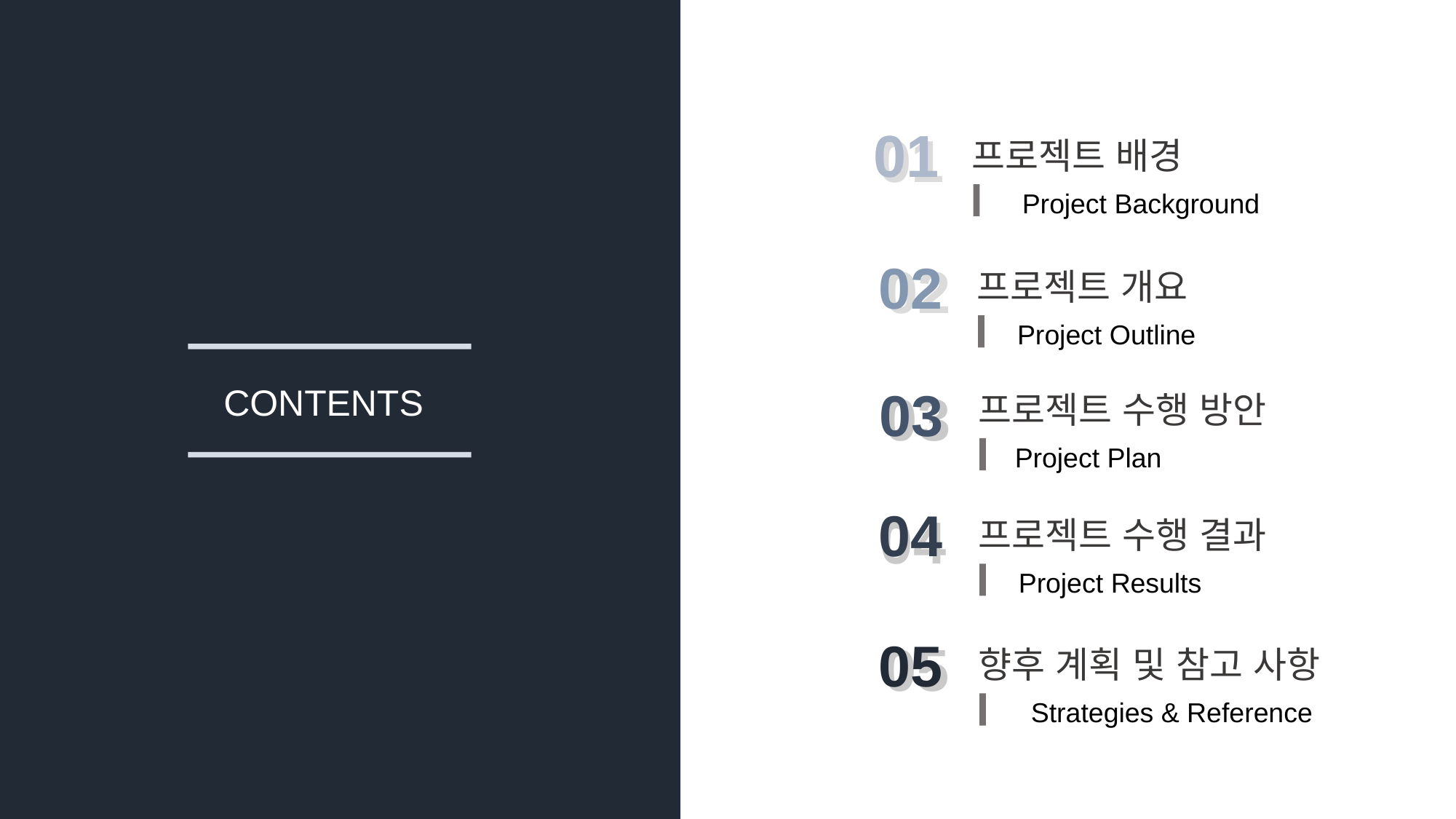

01
프로젝트 배경
Project Background

01
02
프로젝트 개요
Project Outline

02

03
프로젝트 수행 방안
Project Plan

CONTENTS
03

04
프로젝트 수행 결과
Project Results

04
05
향후 계획 및 참고 사항
Strategies & Reference

05